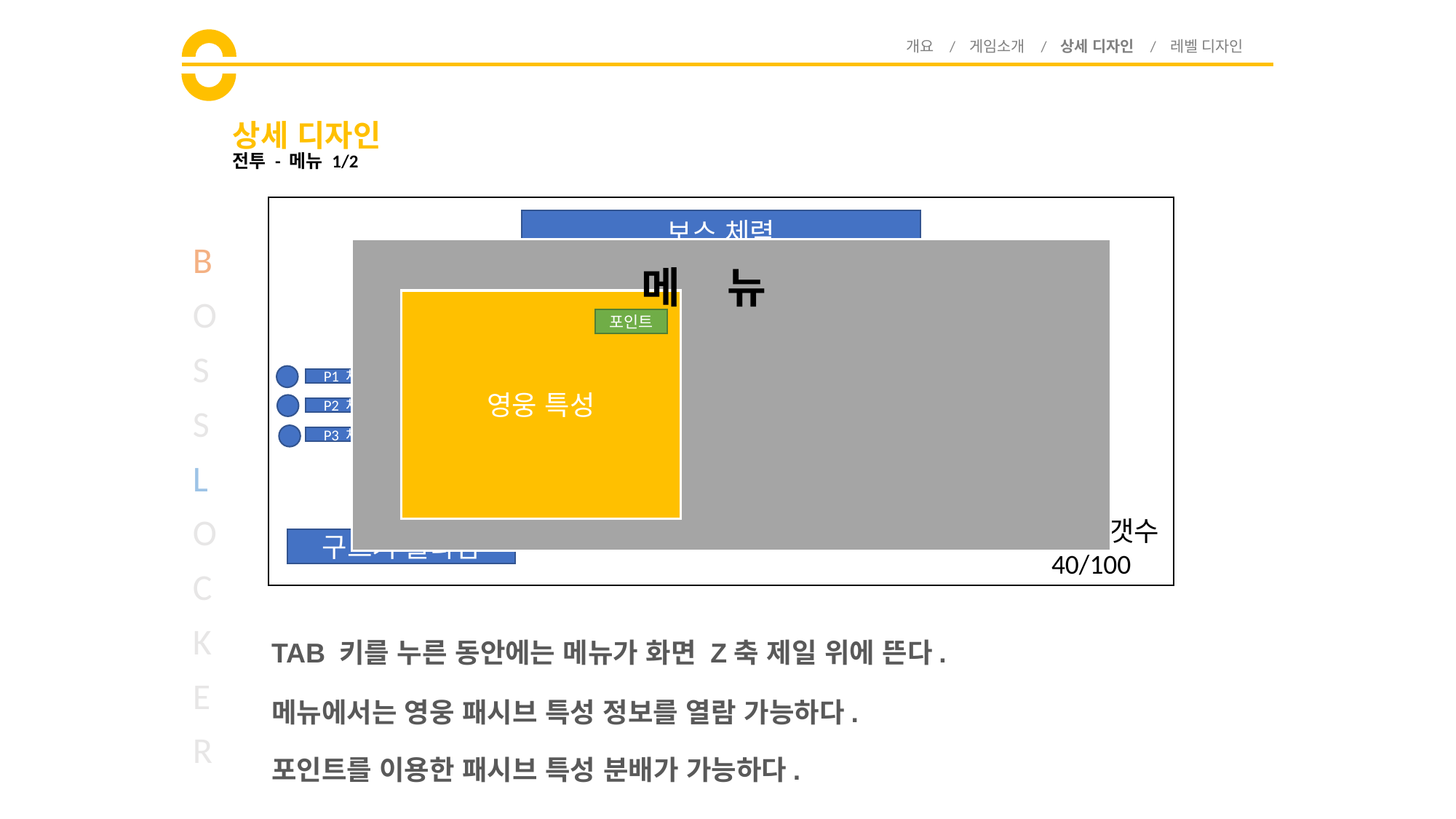

개요   /   게임소개   /   상세 디자인   /   레벨 디자인

# 상세 디자인
전투 - 메뉴 1/2

보스 체력
B
O
S
S
L
O
C
K
E
R

메    뉴
영웅 특성
포인트

P1 체력

P2 체력

P3 체력
총알 갯수
40/100
구르기 쿨타임
TAB 키를 누른 동안에는 메뉴가 화면 Z축 제일 위에 뜬다.
메뉴에서는 영웅 패시브 특성 정보를 열람 가능하다.
포인트를 이용한 패시브 특성 분배가 가능하다.